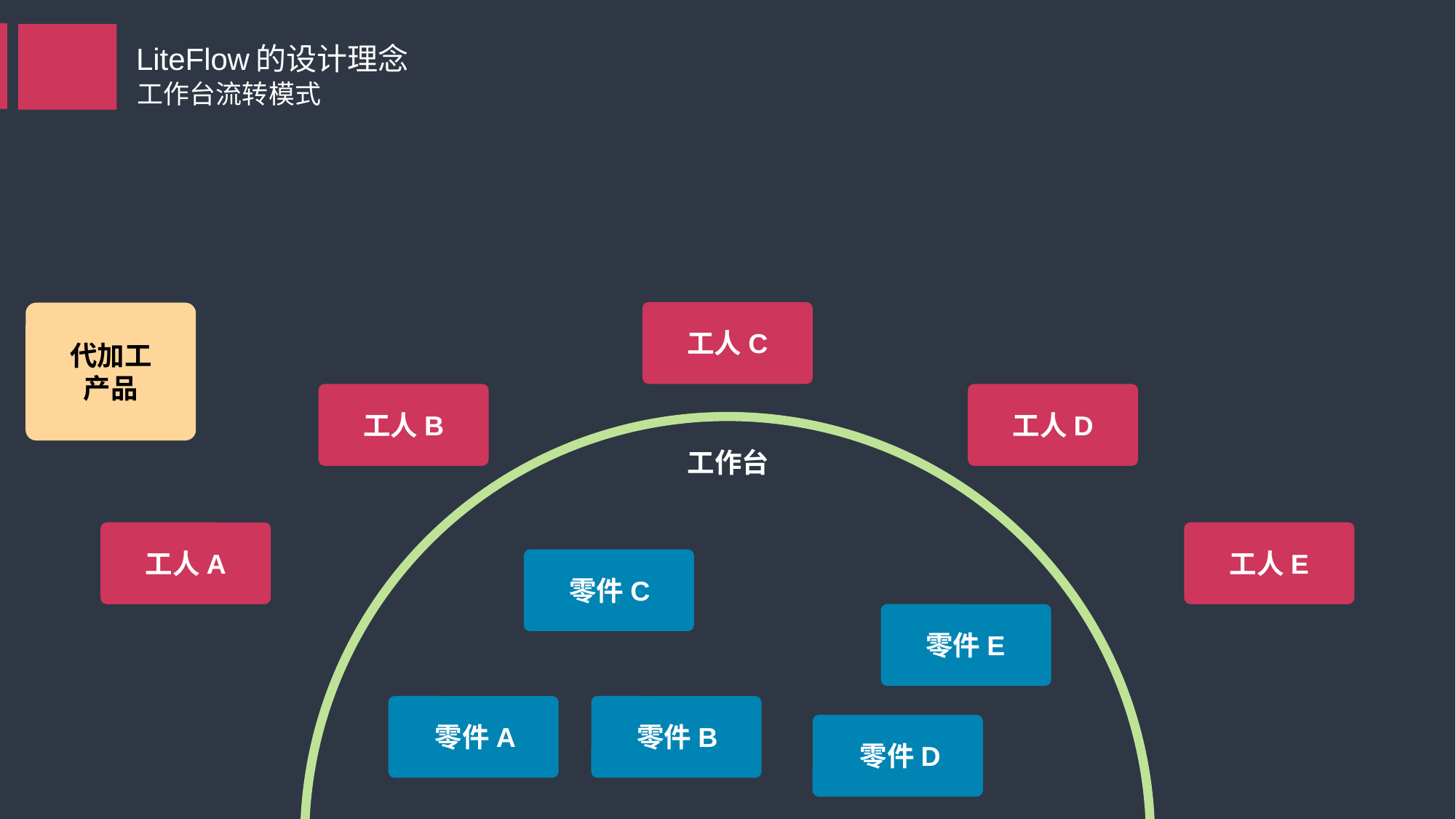

LiteFlow的设计理念
工作台流转模式

工人C
代加工
产品

工人B
工人D

工作台

工人A
工人E

零件C

零件E

零件A

零件B

零件D